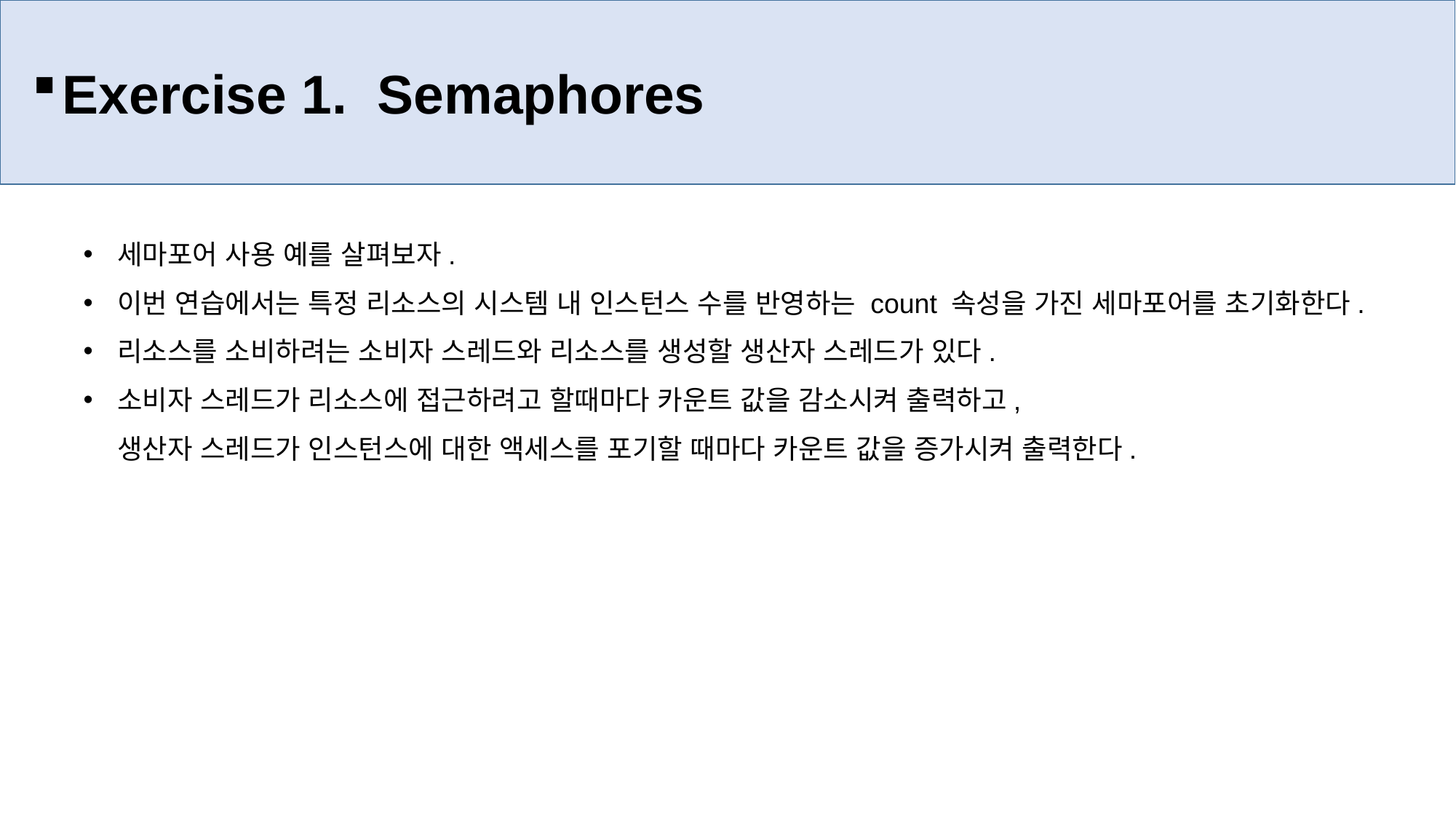

Exercise 1.  Semaphores

세마포어 사용 예를 살펴보자.
이번 연습에서는 특정 리소스의 시스템 내 인스턴스 수를 반영하는 count 속성을 가진 세마포어를 초기화한다.
리소스를 소비하려는 소비자 스레드와 리소스를 생성할 생산자 스레드가 있다.
소비자 스레드가 리소스에 접근하려고 할때마다 카운트 값을 감소시켜 출력하고,
생산자 스레드가 인스턴스에 대한 액세스를 포기할 때마다 카운트 값을 증가시켜 출력한다.